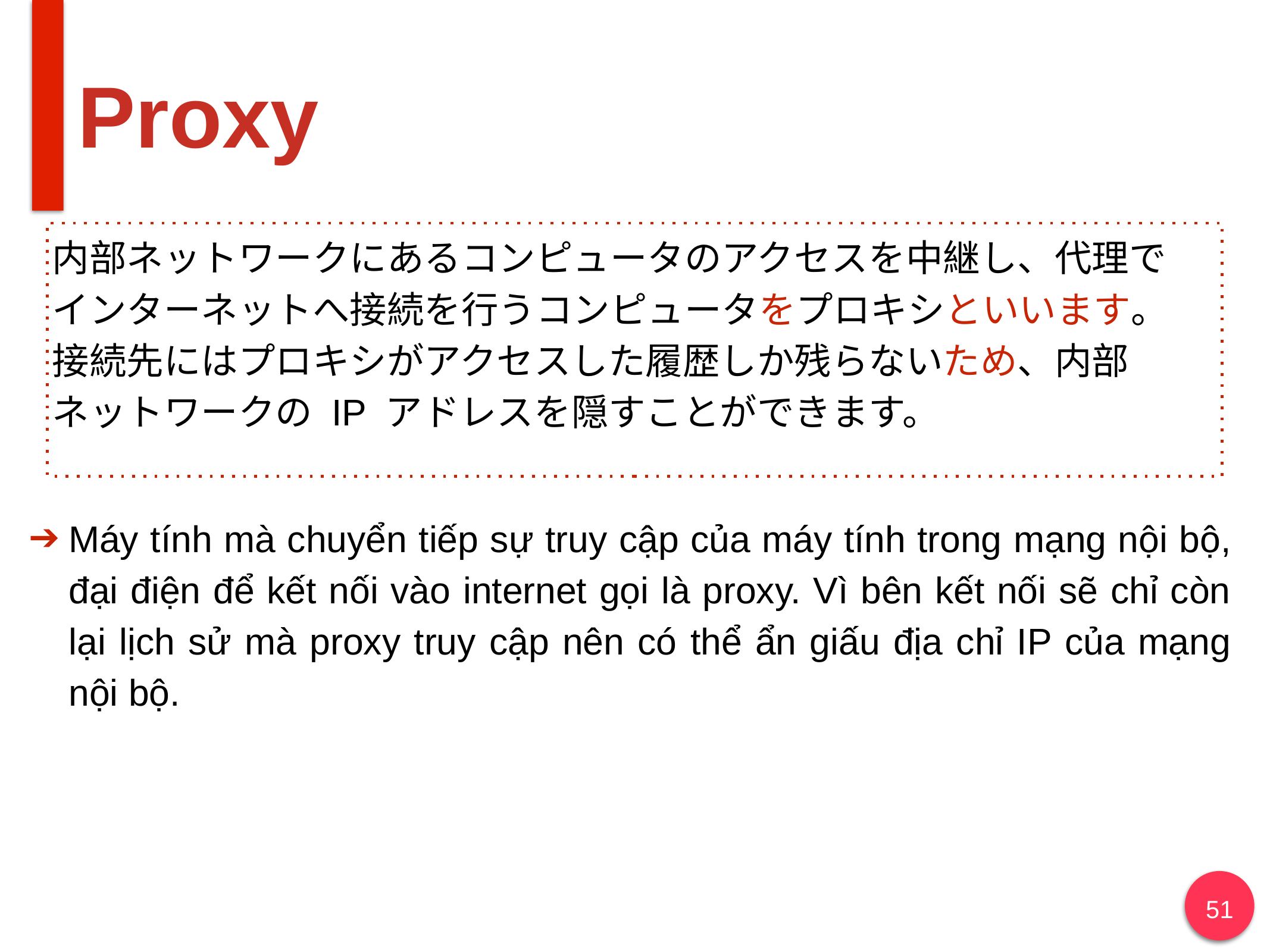

# Proxy
内部ネットワークにあるコンピュータのアクセスを中継し、代理で
インターネットへ接続を行うコンピュータをプロキシといいます。
接続先にはプロキシがアクセスした履歴しか残らないため、内部
ネットワークの IP アドレスを隠すことができます。
Máy tính mà chuyển tiếp sự truy cập của máy tính trong mạng nội bộ, đại điện để kết nối vào internet gọi là proxy. Vì bên kết nối sẽ chỉ còn lại lịch sử mà proxy truy cập nên có thể ẩn giấu địa chỉ IP của mạng nội bộ.

51